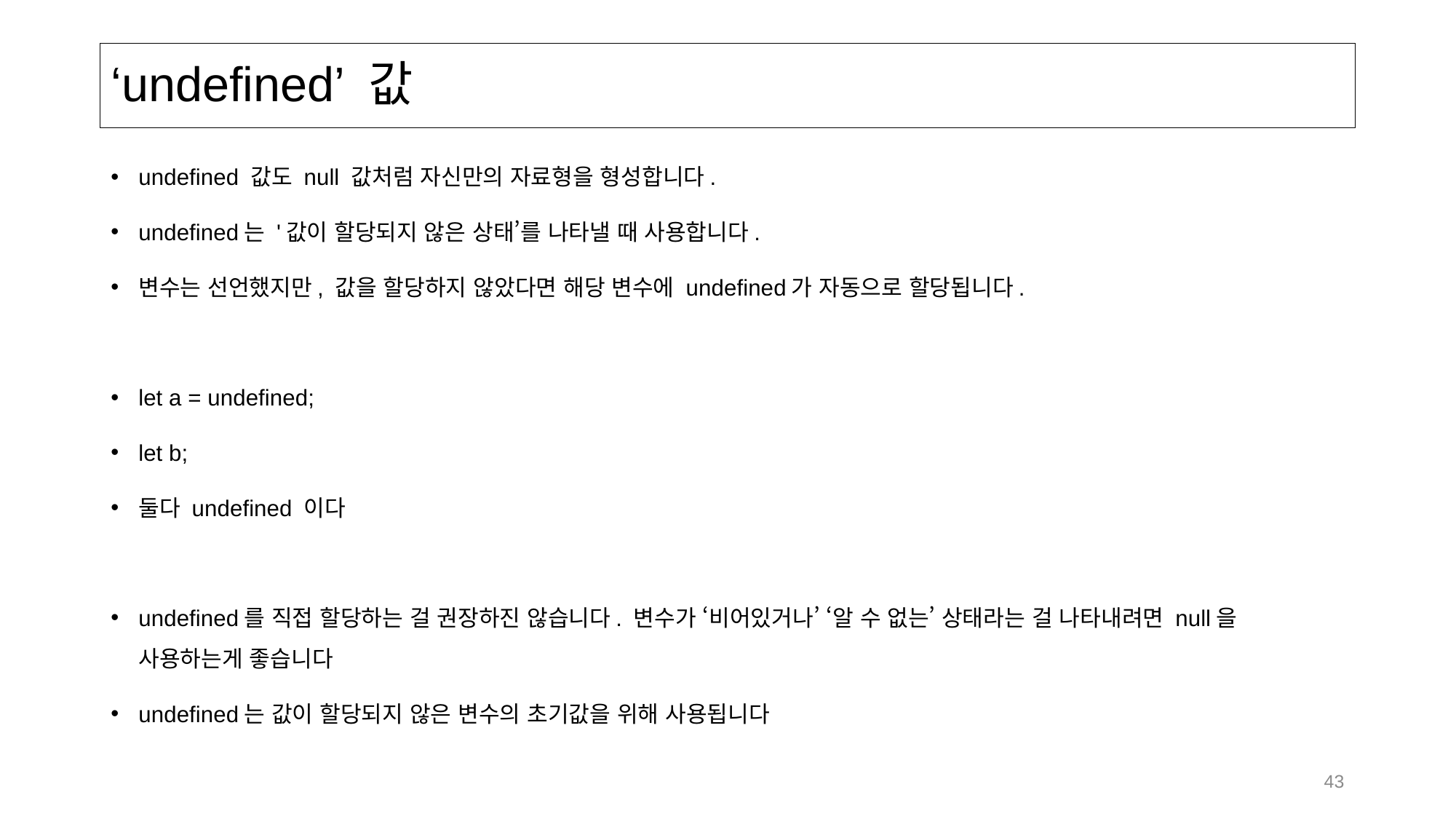

# ‘undefined’ 값
undefined 값도 null 값처럼 자신만의 자료형을 형성합니다.
undefined는 '값이 할당되지 않은 상태’를 나타낼 때 사용합니다.
변수는 선언했지만, 값을 할당하지 않았다면 해당 변수에 undefined가 자동으로 할당됩니다.

let a = undefined;
let b;
둘다 undefined 이다

undefined를 직접 할당하는 걸 권장하진 않습니다. 변수가 ‘비어있거나’ ‘알 수 없는’ 상태라는 걸 나타내려면 null을 사용하는게 좋습니다
undefined는 값이 할당되지 않은 변수의 초기값을 위해 사용됩니다

43